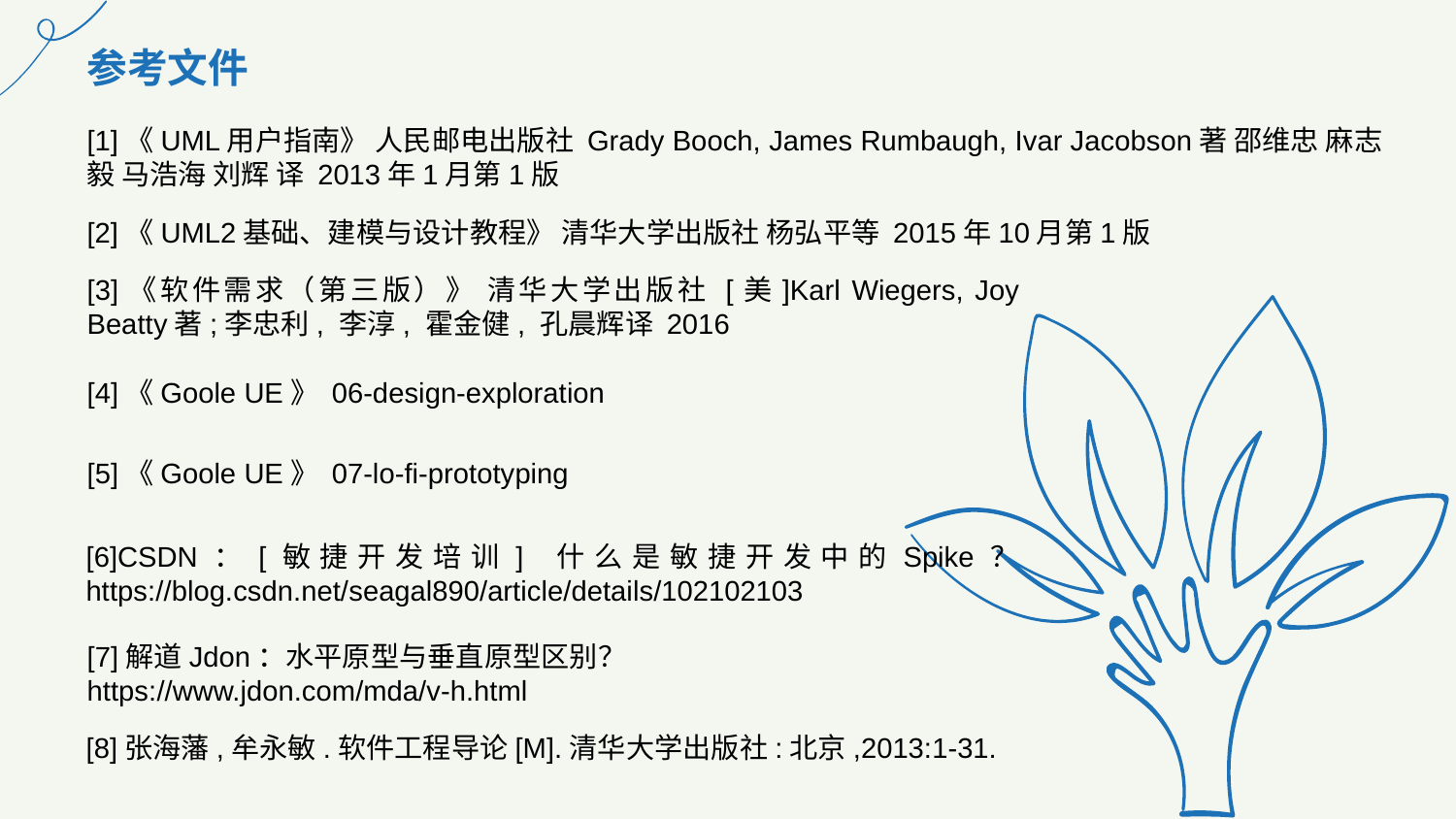

参考文件
[1]《UML用户指南》 人民邮电出版社 Grady Booch, James Rumbaugh, Ivar Jacobson著 邵维忠 麻志毅 马浩海 刘辉 译 2013年1月第1版
[2]《UML2基础、建模与设计教程》 清华大学出版社 杨弘平等 2015年10月第1版
[3]《软件需求（第三版）》 清华大学出版社 [美]Karl Wiegers, Joy Beatty著;李忠利, 李淳, 霍金健, 孔晨辉译 2016

[4]《Goole UE》 06-design-exploration
[5]《Goole UE》 07-lo-fi-prototyping

[6]CSDN：[敏捷开发培训] 什么是敏捷开发中的Spike？ https://blog.csdn.net/seagal890/article/details/102102103

[7]解道Jdon：水平原型与垂直原型区别？
https://www.jdon.com/mda/v-h.html
[8]张海藩,牟永敏.软件工程导论[M].清华大学出版社:北京,2013:1-31.